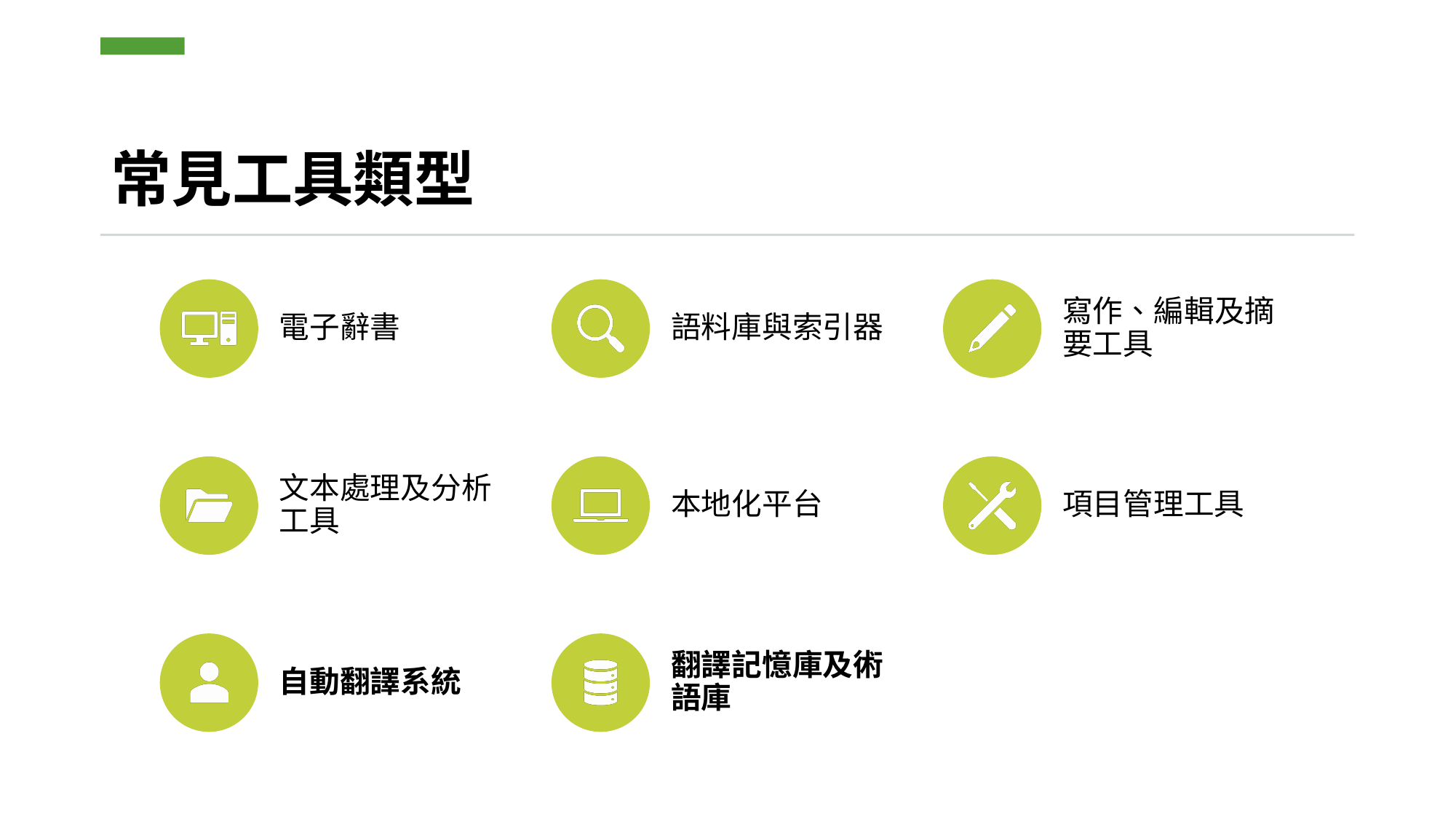

# 常見工具類型

電子辭書
語料庫與索引器
寫作、編輯及摘要工具
文本處理及分析工具
本地化平台
項目管理工具
自動翻譯系統
翻譯記憶庫及術語庫